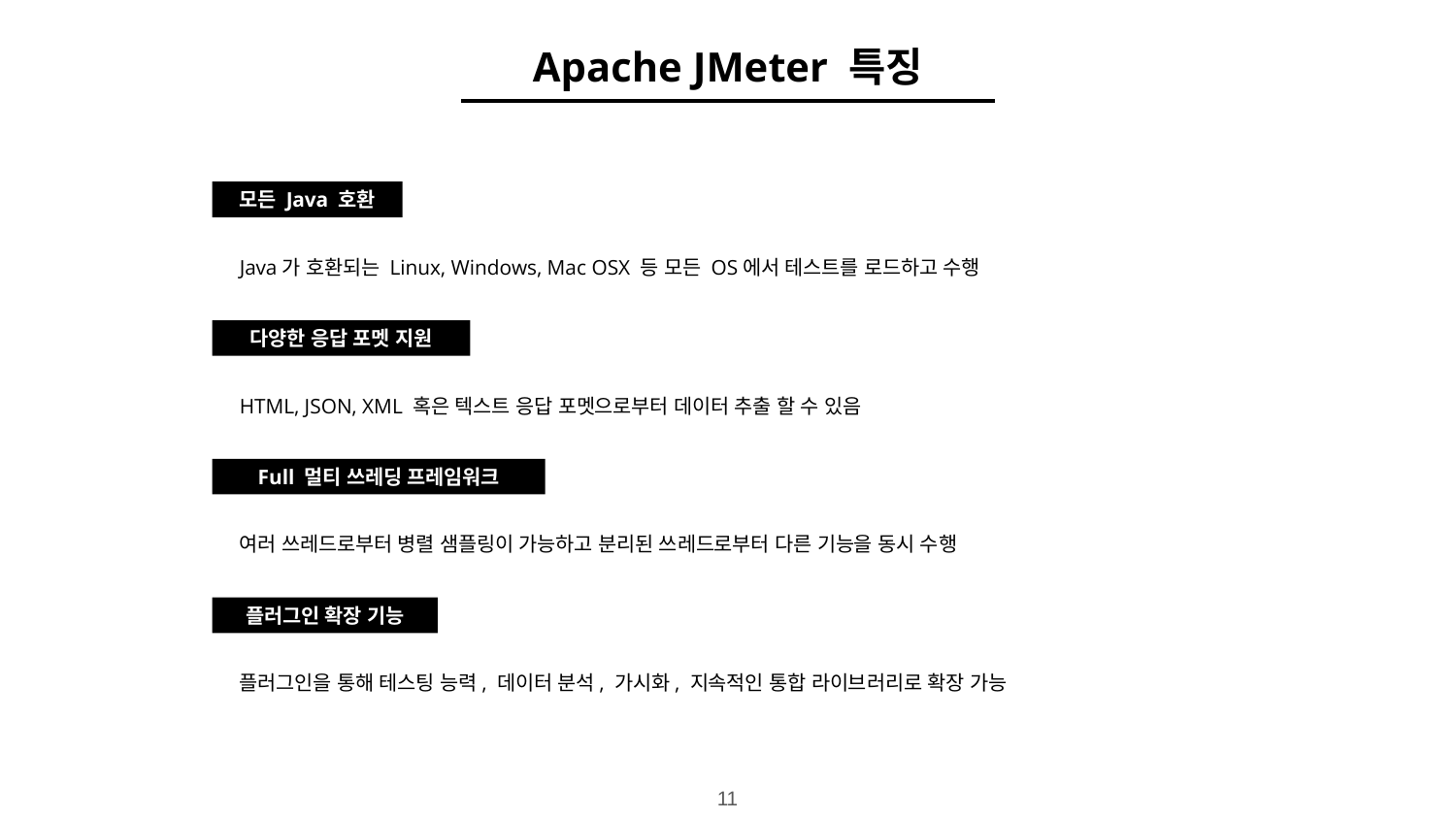

Apache JMeter 특징
모든 Java 호환
Java가 호환되는 Linux, Windows, Mac OSX 등 모든 OS에서 테스트를 로드하고 수행
다양한 응답 포멧 지원
HTML, JSON, XML 혹은 텍스트 응답 포멧으로부터 데이터 추출 할 수 있음
Full 멀티 쓰레딩 프레임워크
여러 쓰레드로부터 병렬 샘플링이 가능하고 분리된 쓰레드로부터 다른 기능을 동시 수행
플러그인 확장 기능
플러그인을 통해 테스팅 능력, 데이터 분석, 가시화, 지속적인 통합 라이브러리로 확장 가능
11